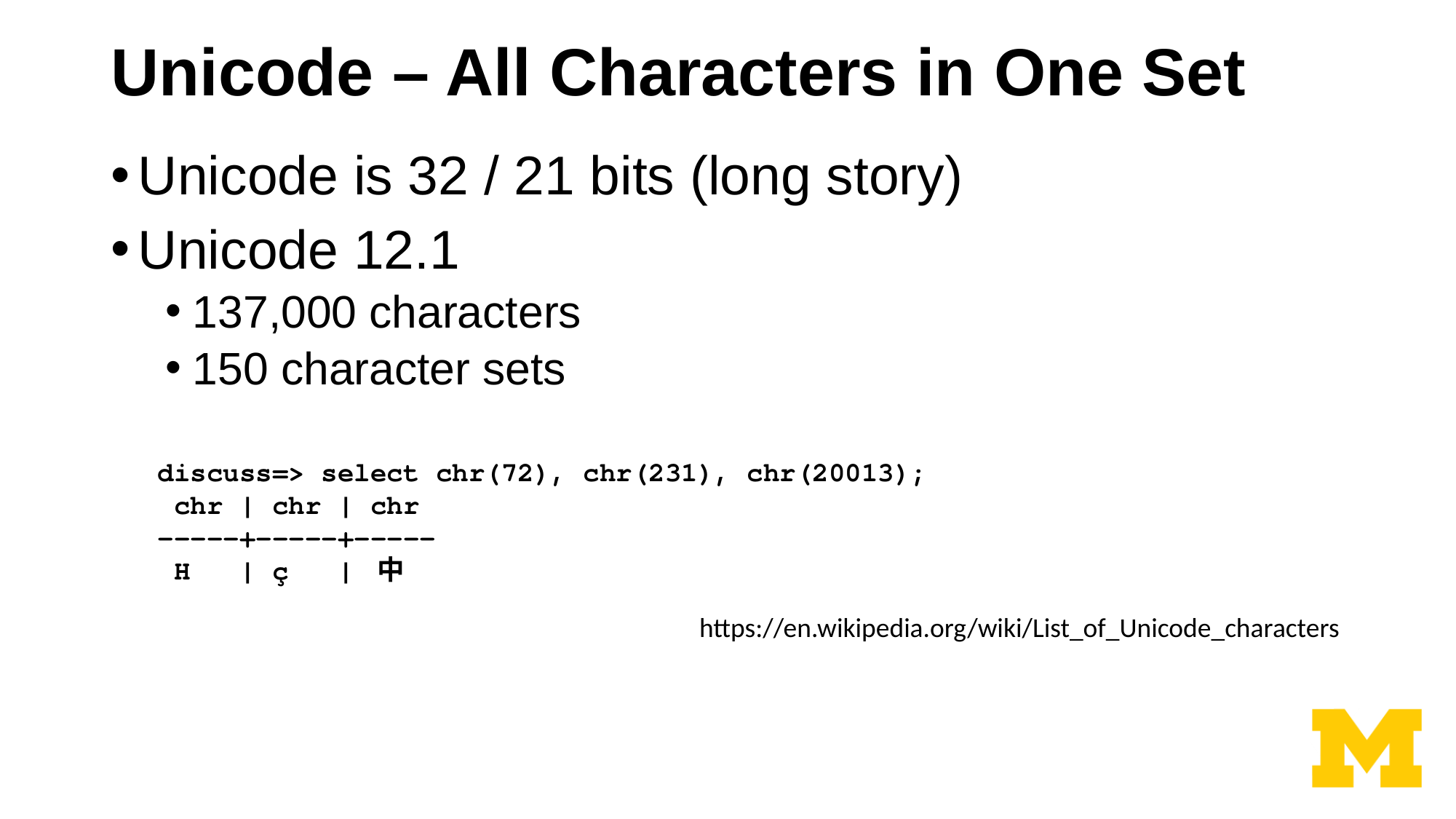

# Unicode – All Characters in One Set
Unicode is 32 / 21 bits (long story)
Unicode 12.1
137,000 characters
150 character sets

discuss=> select chr(72), chr(231), chr(20013);
 chr | chr | chr
-----+-----+-----
 H   | ç   | 中
https://en.wikipedia.org/wiki/List_of_Unicode_characters